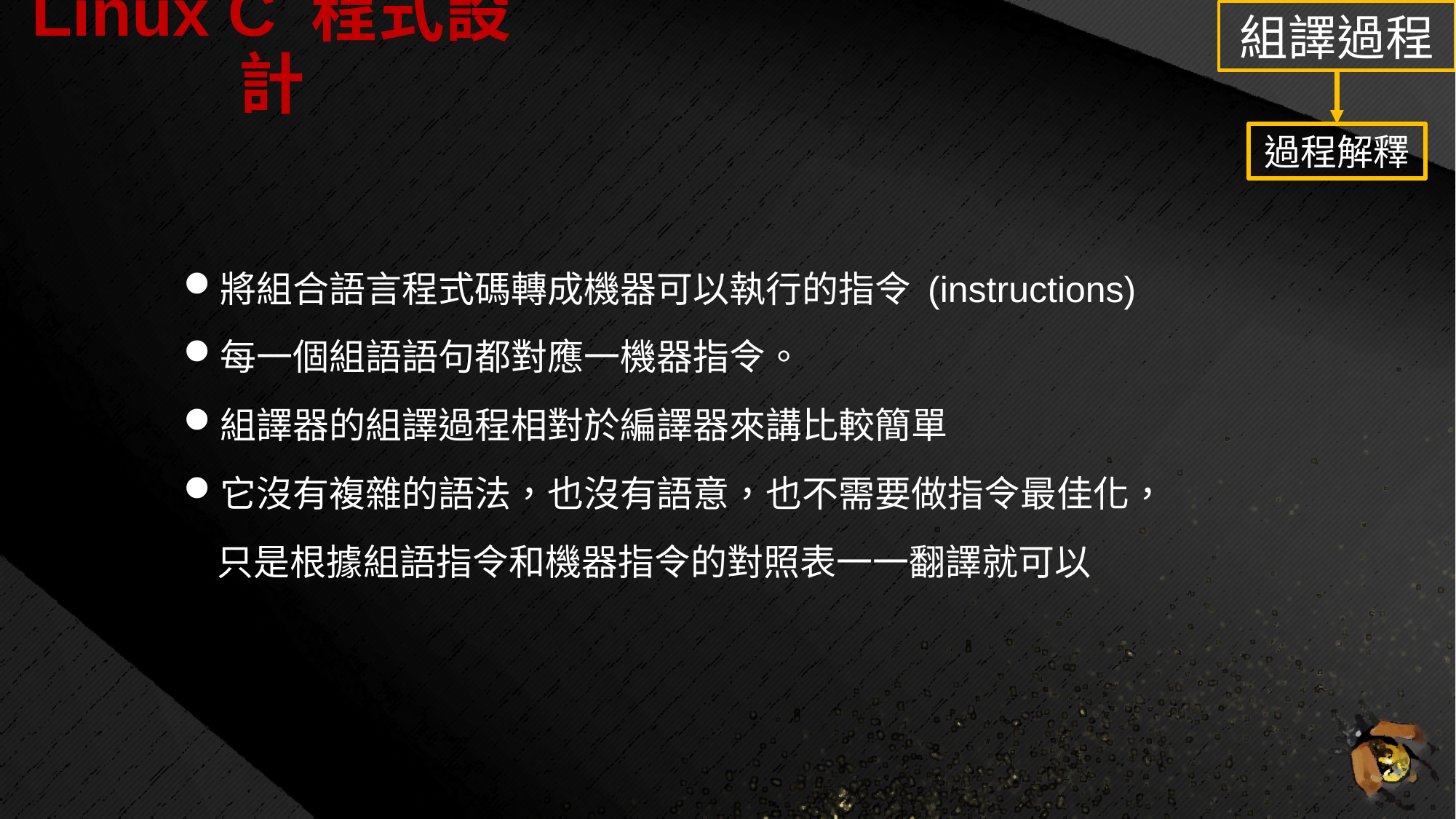

# Linux C 程式設計
組譯過程
過程解釋
將組合語言程式碼轉成機器可以執行的指令 (instructions)
每一個組語語句都對應一機器指令。
組譯器的組譯過程相對於編譯器來講比較簡單
它沒有複雜的語法，也沒有語意，也不需要做指令最佳化，只是根據組語指令和機器指令的對照表一一翻譯就可以